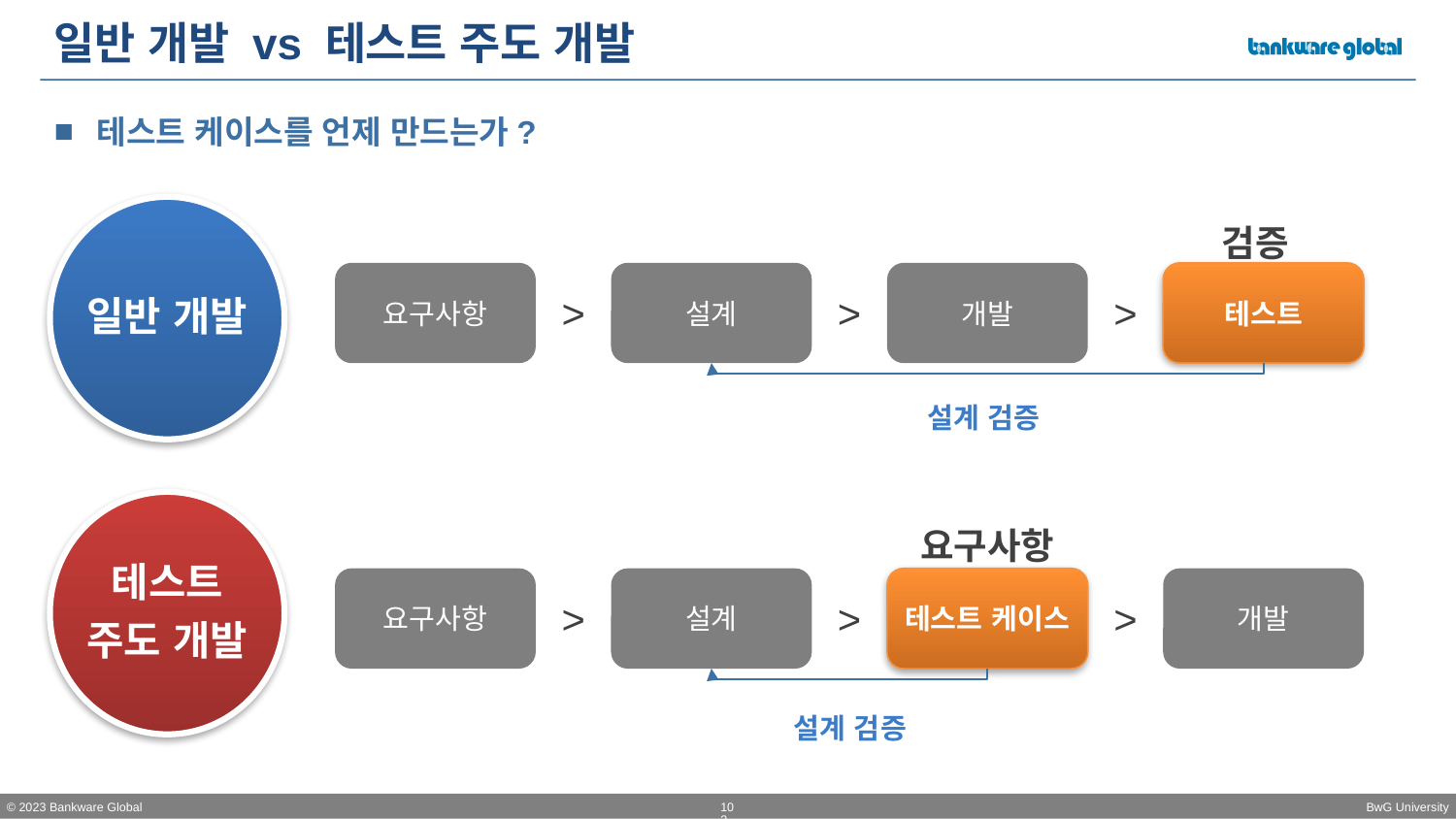

# 일반 개발 vs 테스트 주도 개발
테스트 케이스를 언제 만드는가?

일반 개발
검증
요구사항
설계
개발
테스트
>
>
>
설계 검증

테스트
주도 개발
요구사항
요구사항
설계
테스트 케이스
개발
>
>
>
설계 검증
102